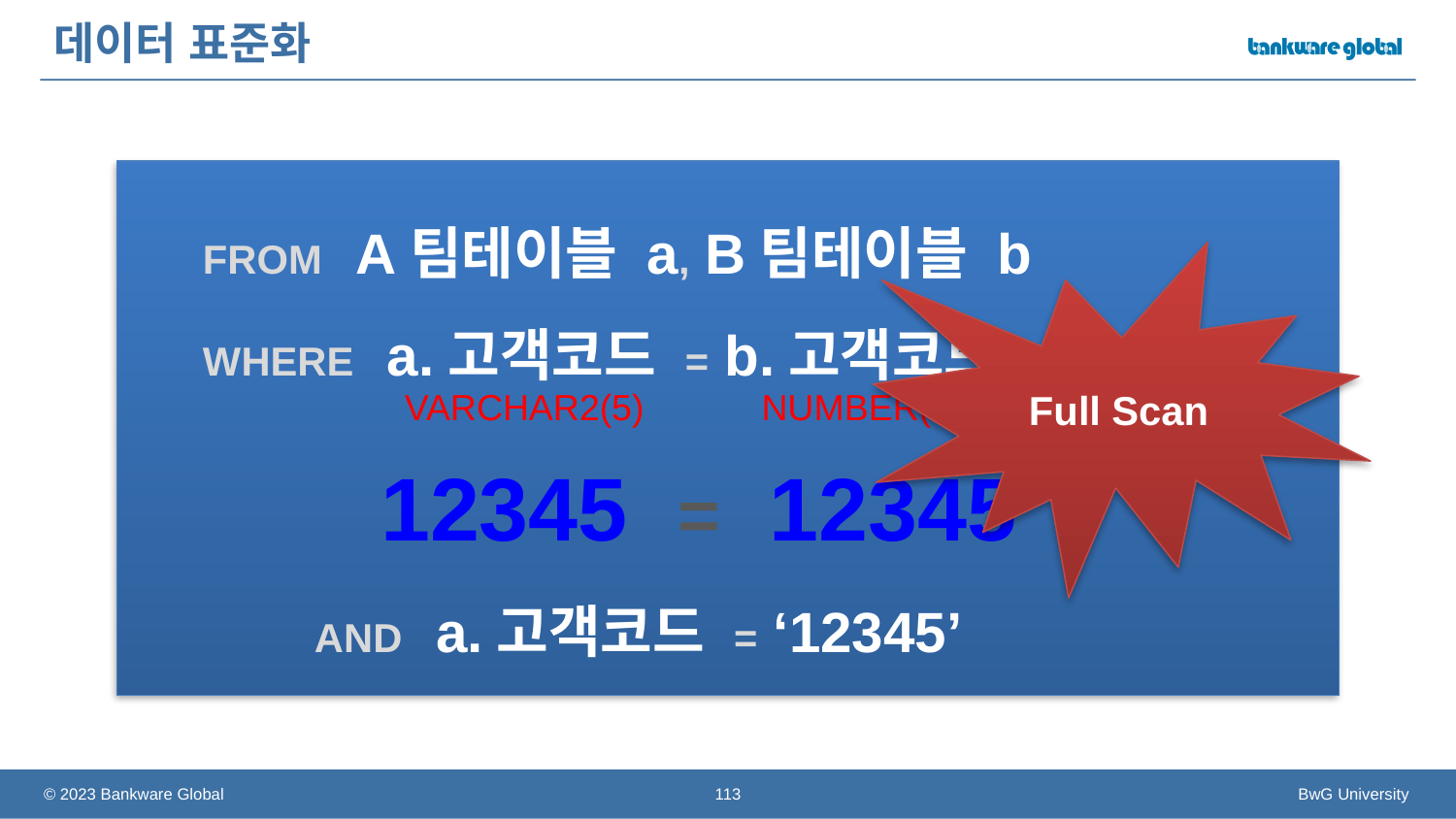

# 데이터 표준화
FROM   A팀테이블 a, B팀테이블 b
WHERE   a.고객코드 = b.고객코드

          AND   a.고객코드 = ‘12345’
Full Scan
VARCHAR2(5)
NUMBER(5)
12345  =  12345
113